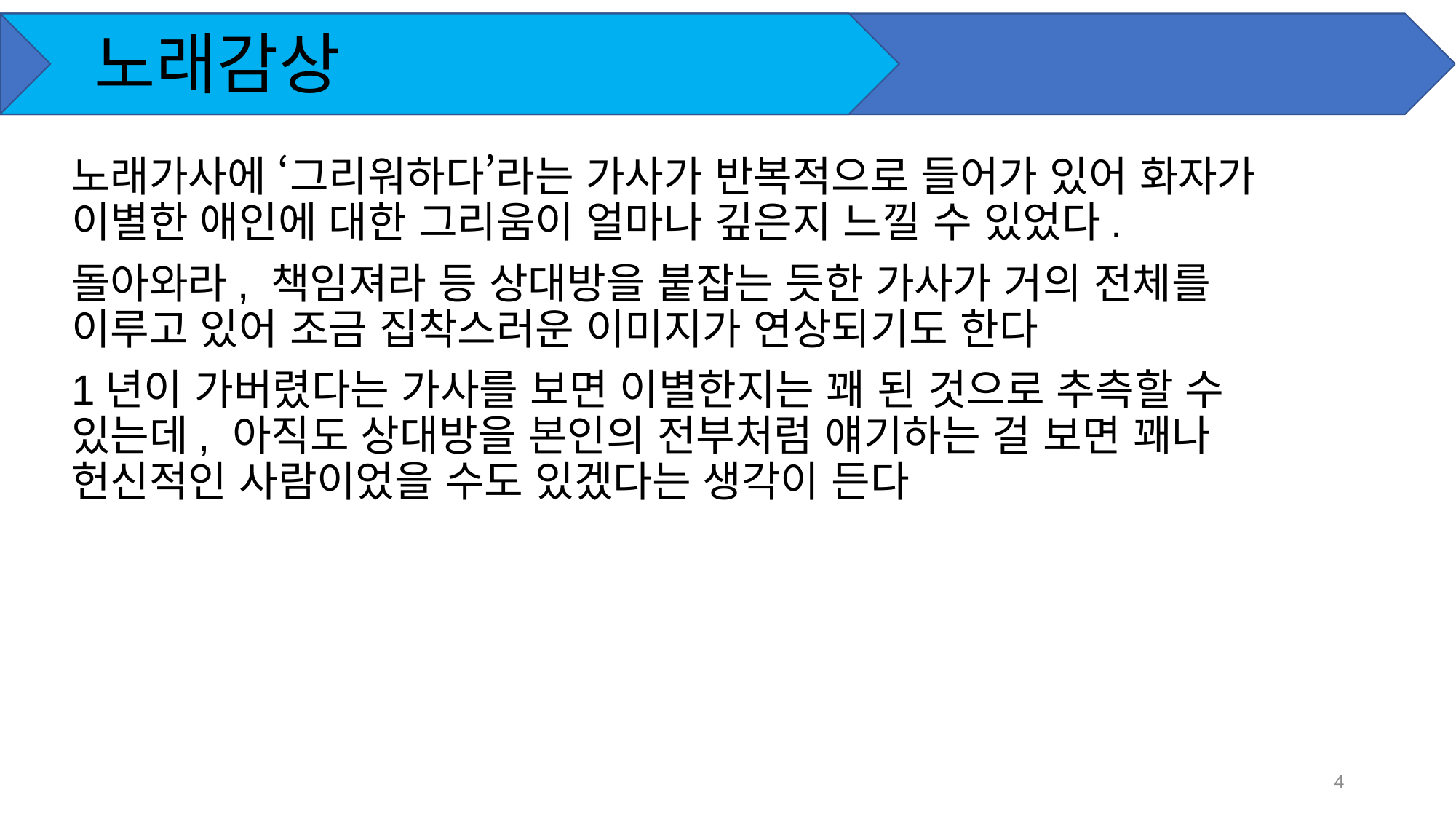

# 노래감상
노래가사에 ‘그리워하다’라는 가사가 반복적으로 들어가 있어 화자가 이별한 애인에 대한 그리움이 얼마나 깊은지 느낄 수 있었다.
돌아와라, 책임져라 등 상대방을 붙잡는 듯한 가사가 거의 전체를 이루고 있어 조금 집착스러운 이미지가 연상되기도 한다
1년이 가버렸다는 가사를 보면 이별한지는 꽤 된 것으로 추측할 수 있는데, 아직도 상대방을 본인의 전부처럼 얘기하는 걸 보면 꽤나 헌신적인 사람이었을 수도 있겠다는 생각이 든다
4